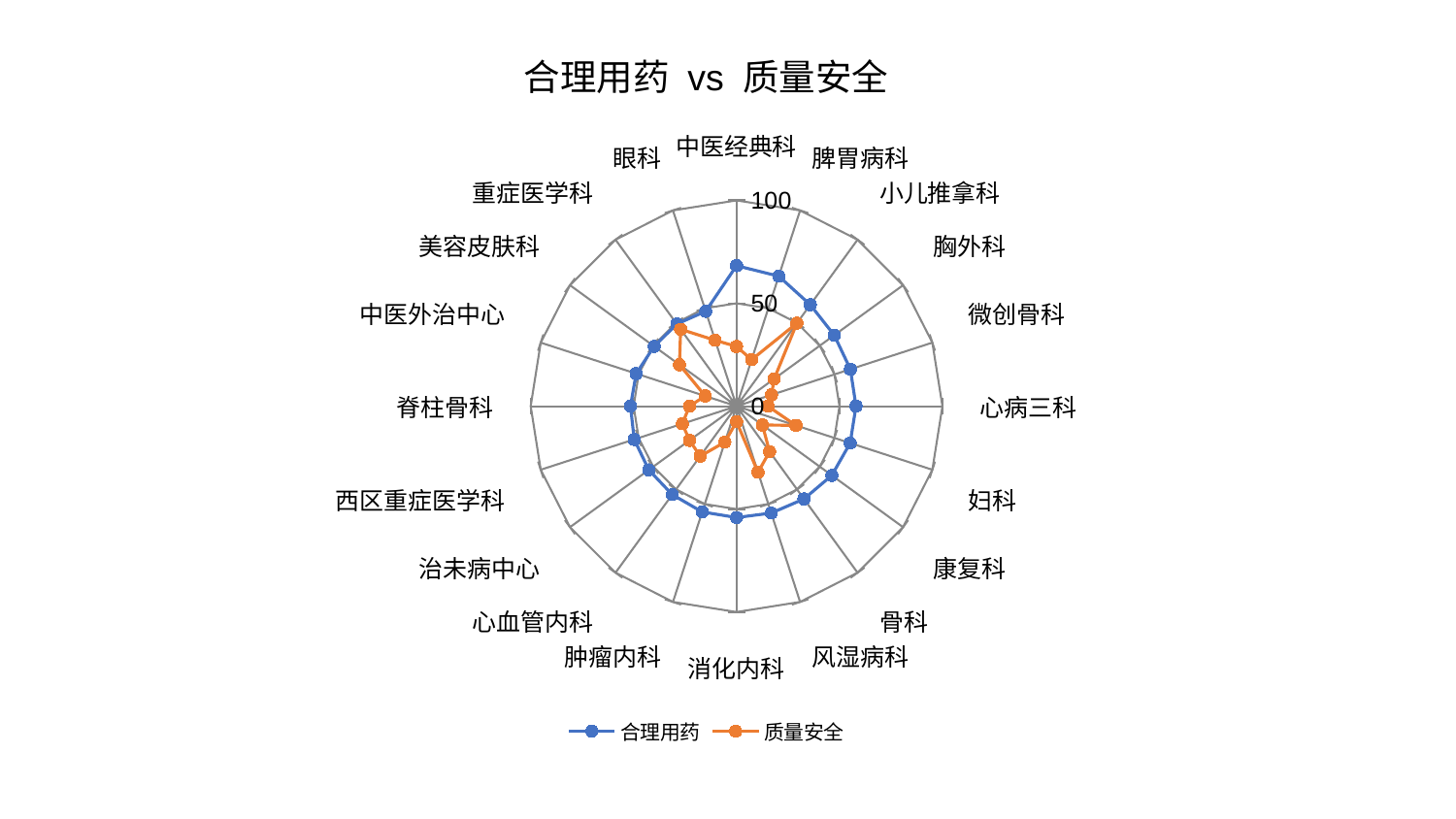

### Chart: 合理用药 vs 质量安全

| Category | 合理用药 | 质量安全 |
|---|---|---|
| 中医经典科 | 68.28629013920079 | 29.03586745400068 |
| 脾胃病科 | 66.41015245626161 | 23.765207567400488 |
| 小儿推拿科 | 60.93620290756405 | 49.85620822756752 |
| 胸外科 | 58.682305923911045 | 22.61425289716849 |
| 微创骨科 | 58.146818998734815 | 17.868496665409882 |
| 心病三科 | 58.04177588766712 | 15.255034676517445 |
| 妇科 | 58.034525888603994 | 30.327999338809356 |
| 康复科 | 57.215048893924035 | 15.52527370554306 |
| 骨科 | 55.71709227716002 | 27.302694196758797 |
| 风湿病科 | 54.60240429107727 | 33.79498620160081 |
| 消化内科 | 54.10698184186542 | 7.547137855185314 |
| 肿瘤内科 | 54.01385774219547 | 18.361650863436854 |
| 心血管内科 | 53.11637483340965 | 30.01450745571355 |
| 治未病中心 | 52.70748452683358 | 28.272336121830488 |
| 西区重症医学科 | 52.267178547215565 | 27.679305671312534 |
| 脊柱骨科 | 51.52352441164187 | 22.887455419949703 |
| 中医外治中心 | 51.27298768536422 | 16.008327677633773 |
| 美容皮肤科 | 49.47604690432284 | 34.30440827258683 |
| 重症医学科 | 49.367676367038825 | 46.209319859257384 |
| 眼科 | 48.50348868994664 | 33.66563062133146 |
44